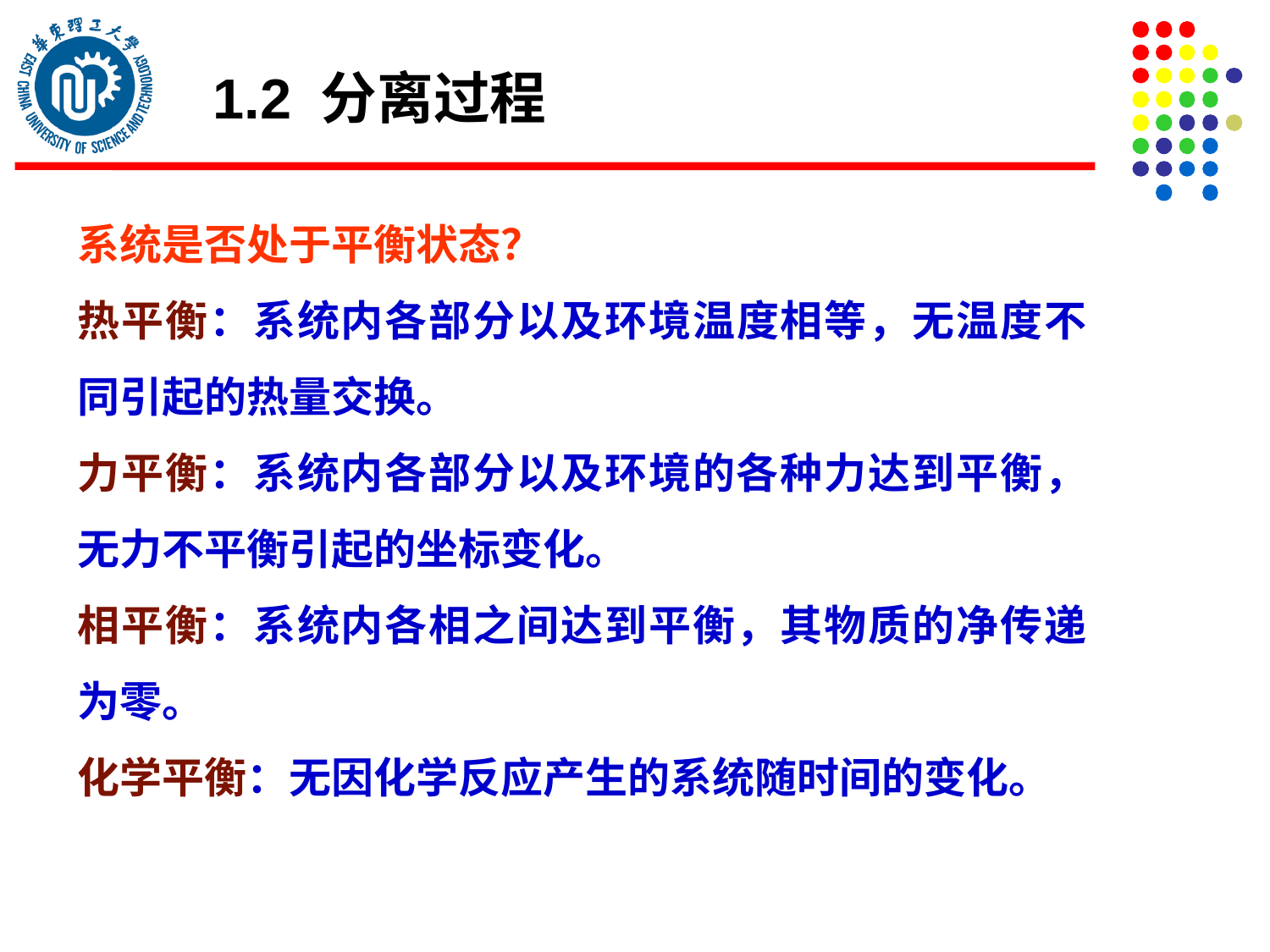

1.2 分离过程
系统是否处于平衡状态？
热平衡：系统内各部分以及环境温度相等，无温度不同引起的热量交换。
力平衡：系统内各部分以及环境的各种力达到平衡，无力不平衡引起的坐标变化。
相平衡：系统内各相之间达到平衡，其物质的净传递为零。
化学平衡：无因化学反应产生的系统随时间的变化。